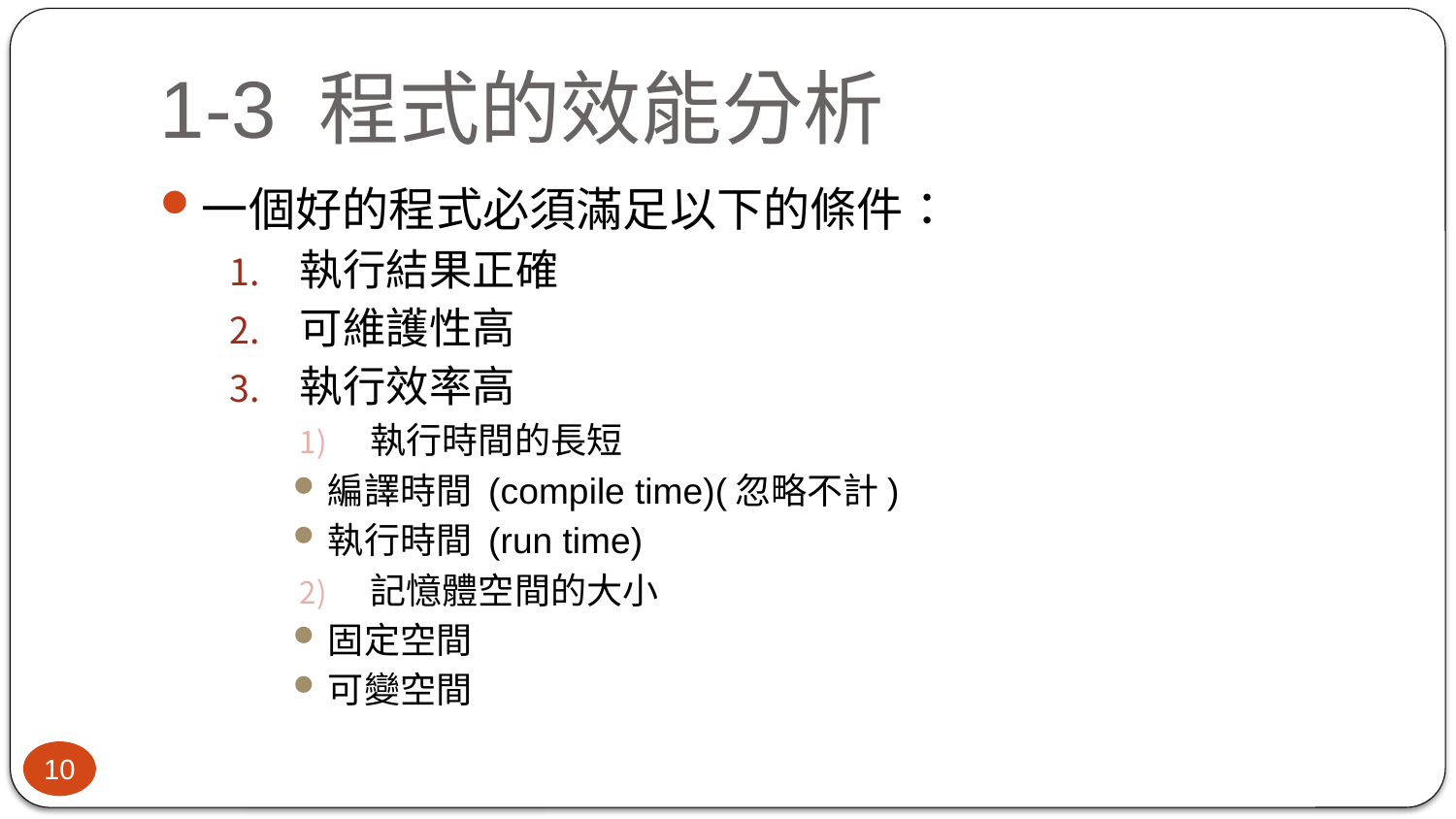

# 1-3 程式的效能分析
一個好的程式必須滿足以下的條件：
執行結果正確
可維護性高
執行效率高
執行時間的長短
編譯時間 (compile time)(忽略不計)
執行時間 (run time)
記憶體空間的大小
固定空間
可變空間
10